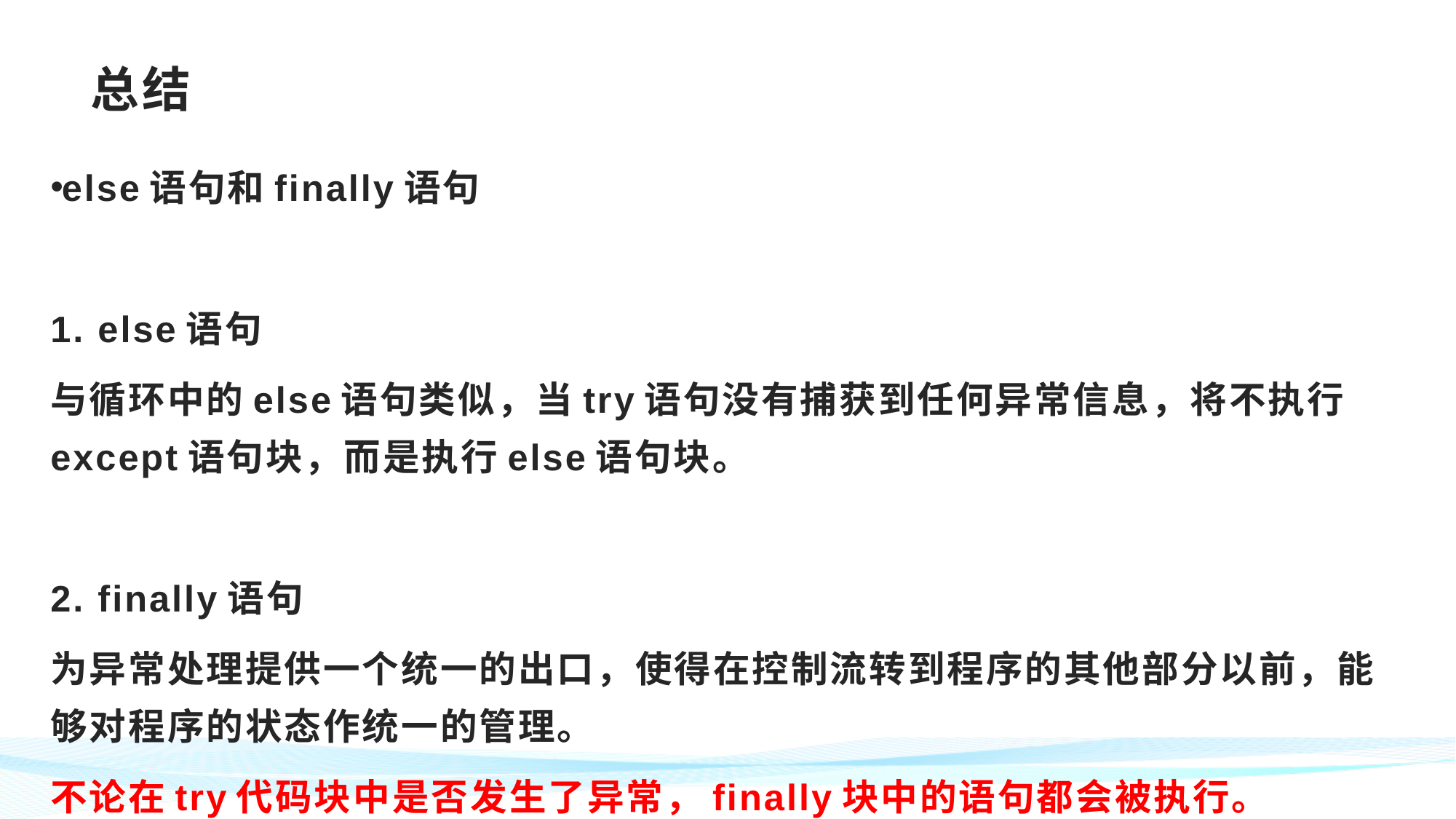

# 总结
else语句和finally语句

1. else语句
与循环中的else语句类似，当try语句没有捕获到任何异常信息，将不执行except语句块，而是执行else语句块。

2. finally语句
为异常处理提供一个统一的出口，使得在控制流转到程序的其他部分以前，能够对程序的状态作统一的管理。
不论在try代码块中是否发生了异常，finally块中的语句都会被执行。